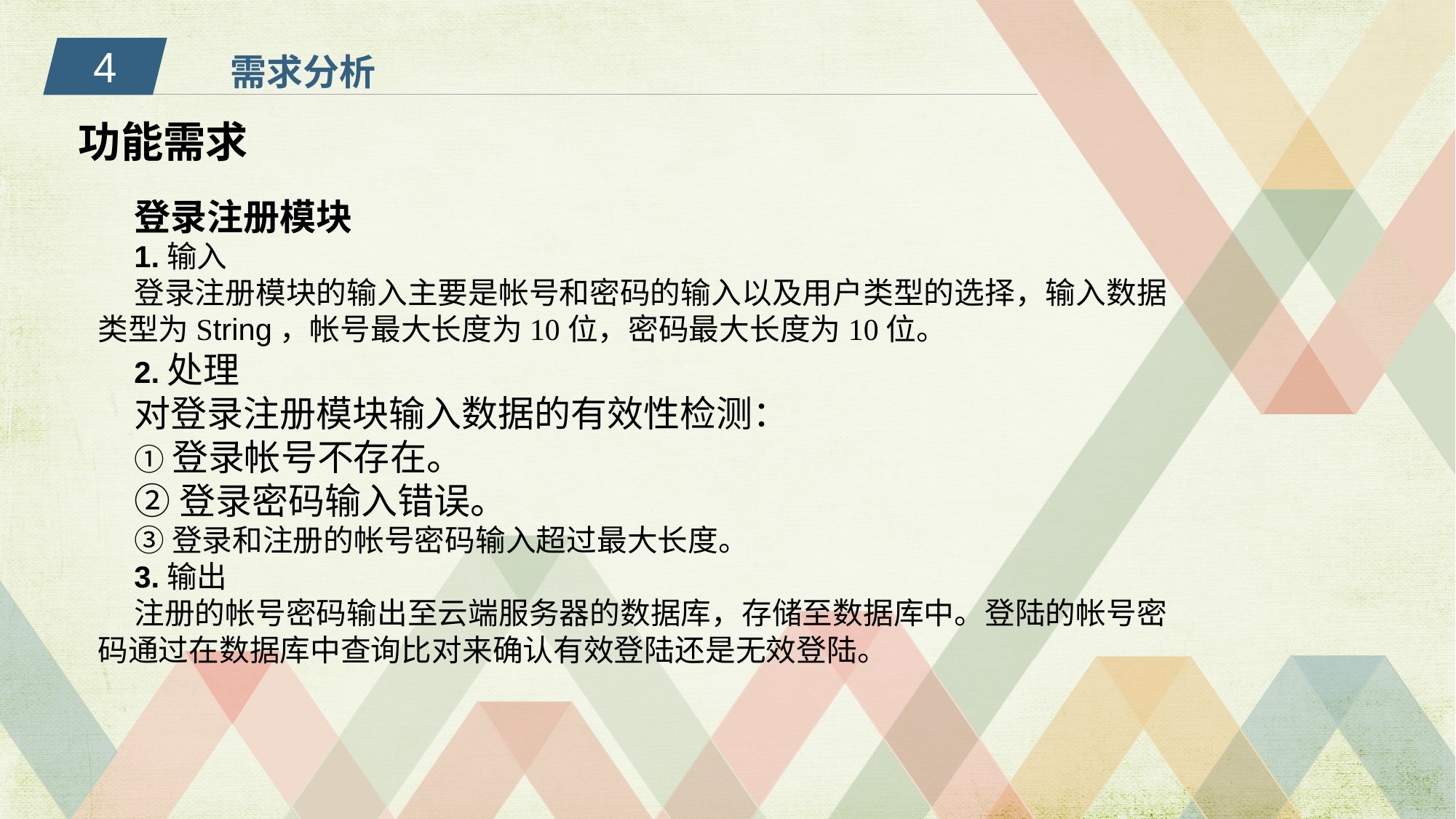

4

需求分析
功能需求

登录注册模块
1.输入
登录注册模块的输入主要是帐号和密码的输入以及用户类型的选择，输入数据类型为String，帐号最大长度为10位，密码最大长度为10位。
2.处理
对登录注册模块输入数据的有效性检测：
①登录帐号不存在。
②登录密码输入错误。
③登录和注册的帐号密码输入超过最大长度。
3.输出
注册的帐号密码输出至云端服务器的数据库，存储至数据库中。登陆的帐号密码通过在数据库中查询比对来确认有效登陆还是无效登陆。